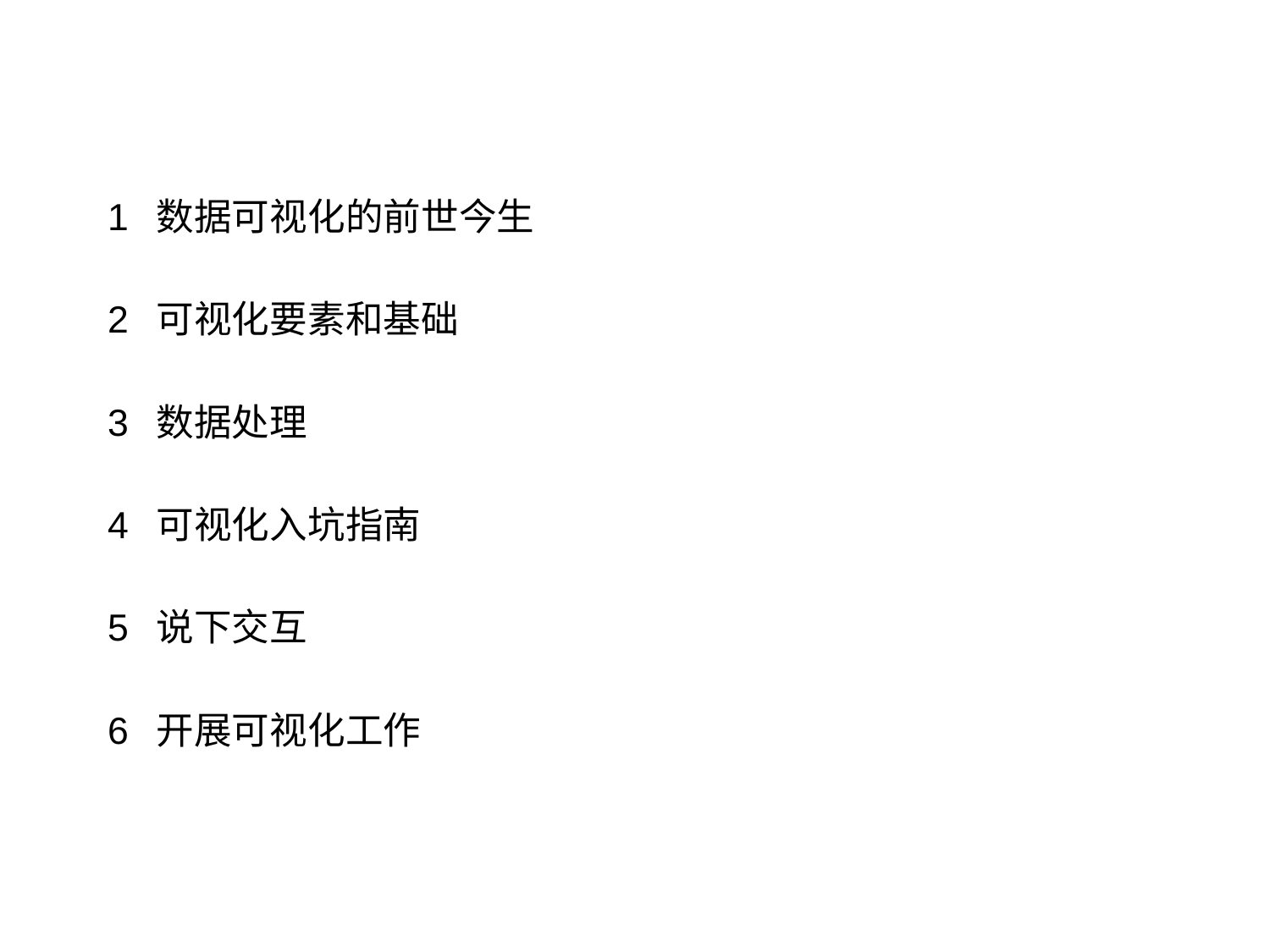

​1  数据可视化的前世今生
2  可视化要素和基础
3  数据处理
4  可视化入坑指南
5  说下交互
6  开展可视化工作